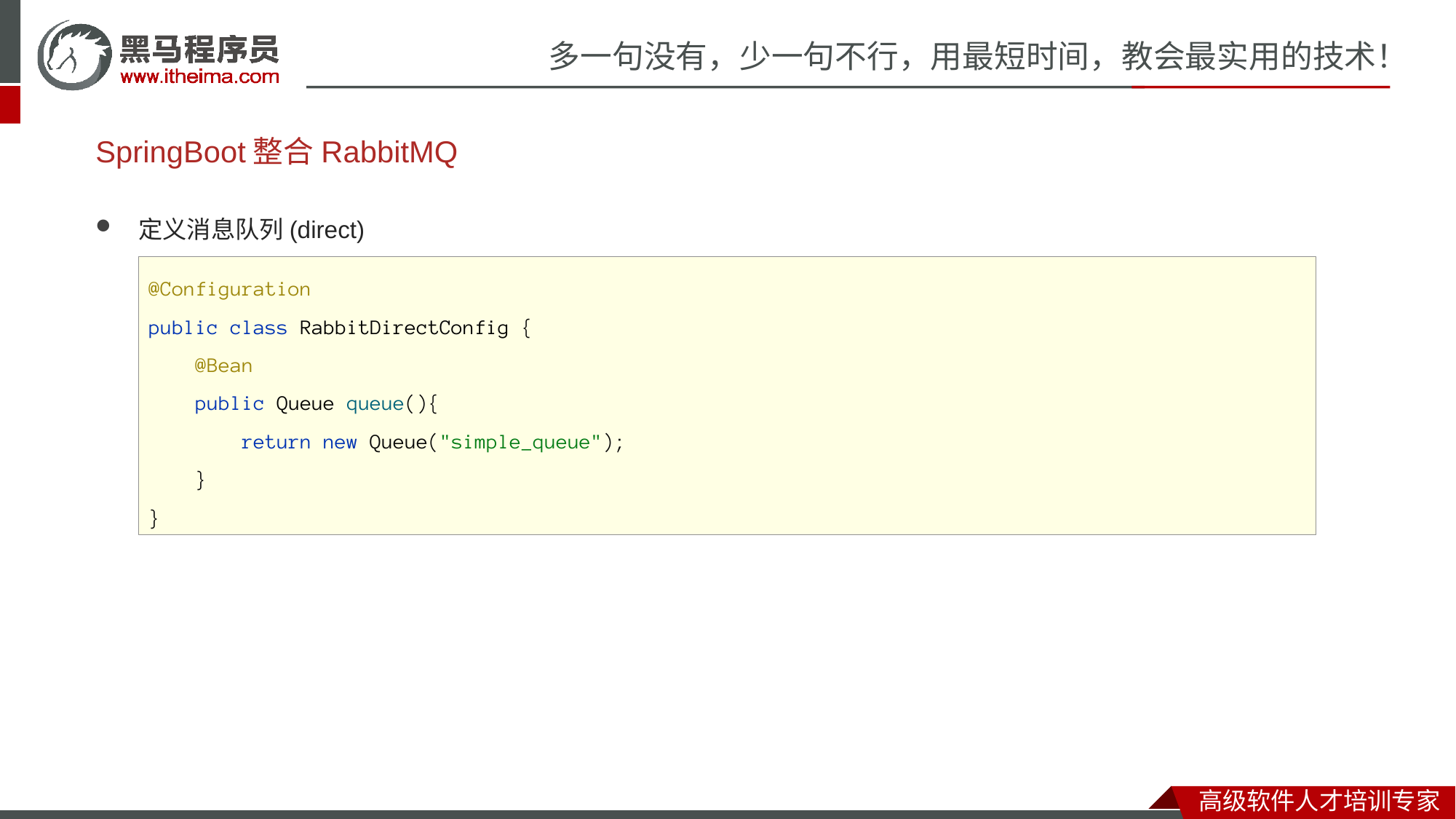

# SpringBoot整合RabbitMQ
定义消息队列(direct)

@Configuration
public class RabbitDirectConfig {
    @Bean
    public Queue queue(){
        return new Queue("simple_queue");
    }
}